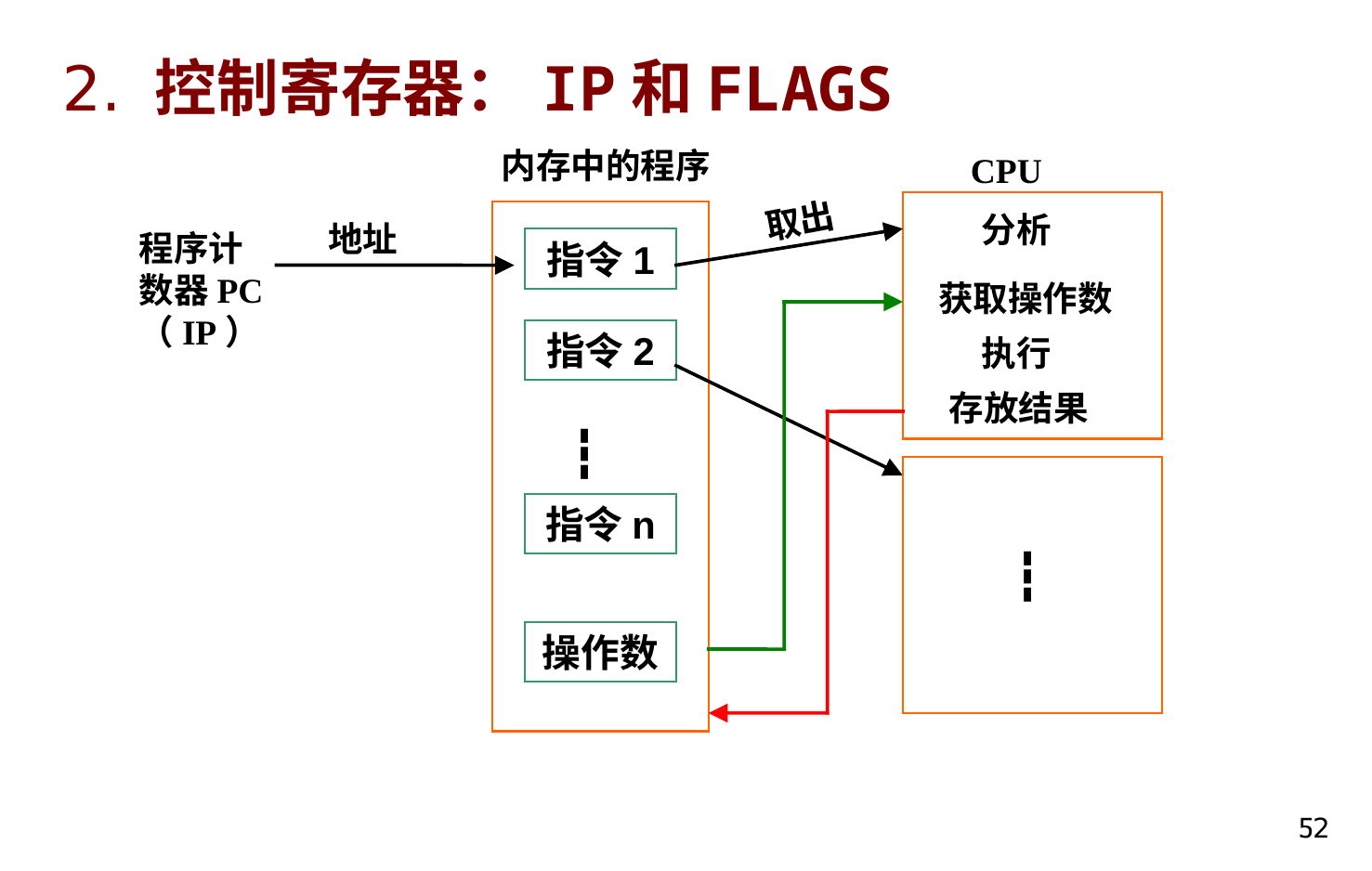

# 2. 控制寄存器：IP和FLAGS

内存中的程序
CPU
取出

分析
地址
程序计
数器PC
（IP）
指令1

获取操作数

指令2
执行

存放结果

┇

指令n
┇
操作数

IP
指令指针寄存器，其内容为下一条要取的指令的偏移地址。
FLAGS
标志寄存器，存放运算结果的特征
6个状态标志位（CF，SF，AF，PF，OF，ZF）
3个控制标志位（IF，TF，DF）
52